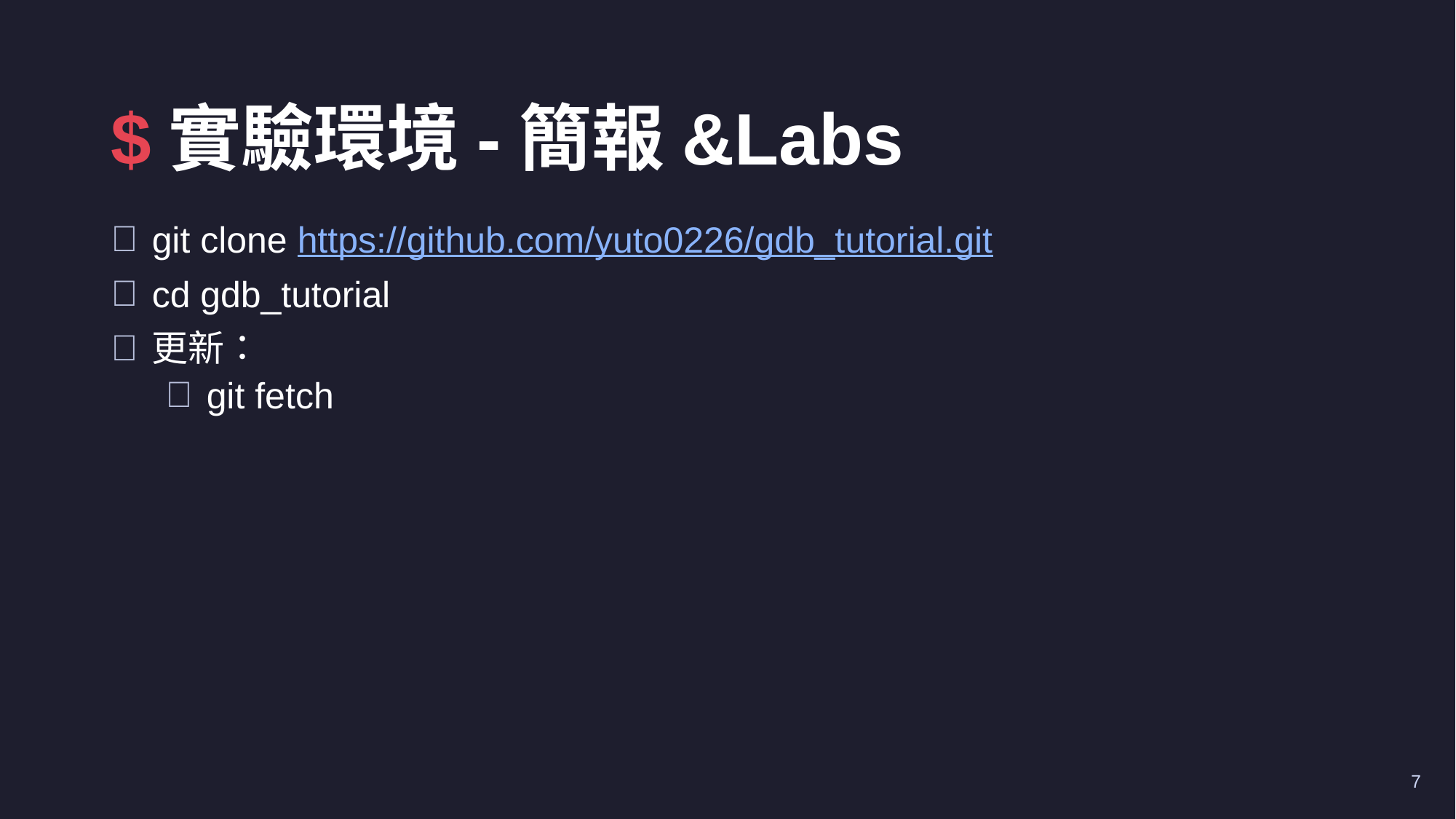

# $實驗環境-簡報&Labs
git clone https://github.com/yuto0226/gdb_tutorial.git
cd gdb_tutorial
更新：
git fetch
7